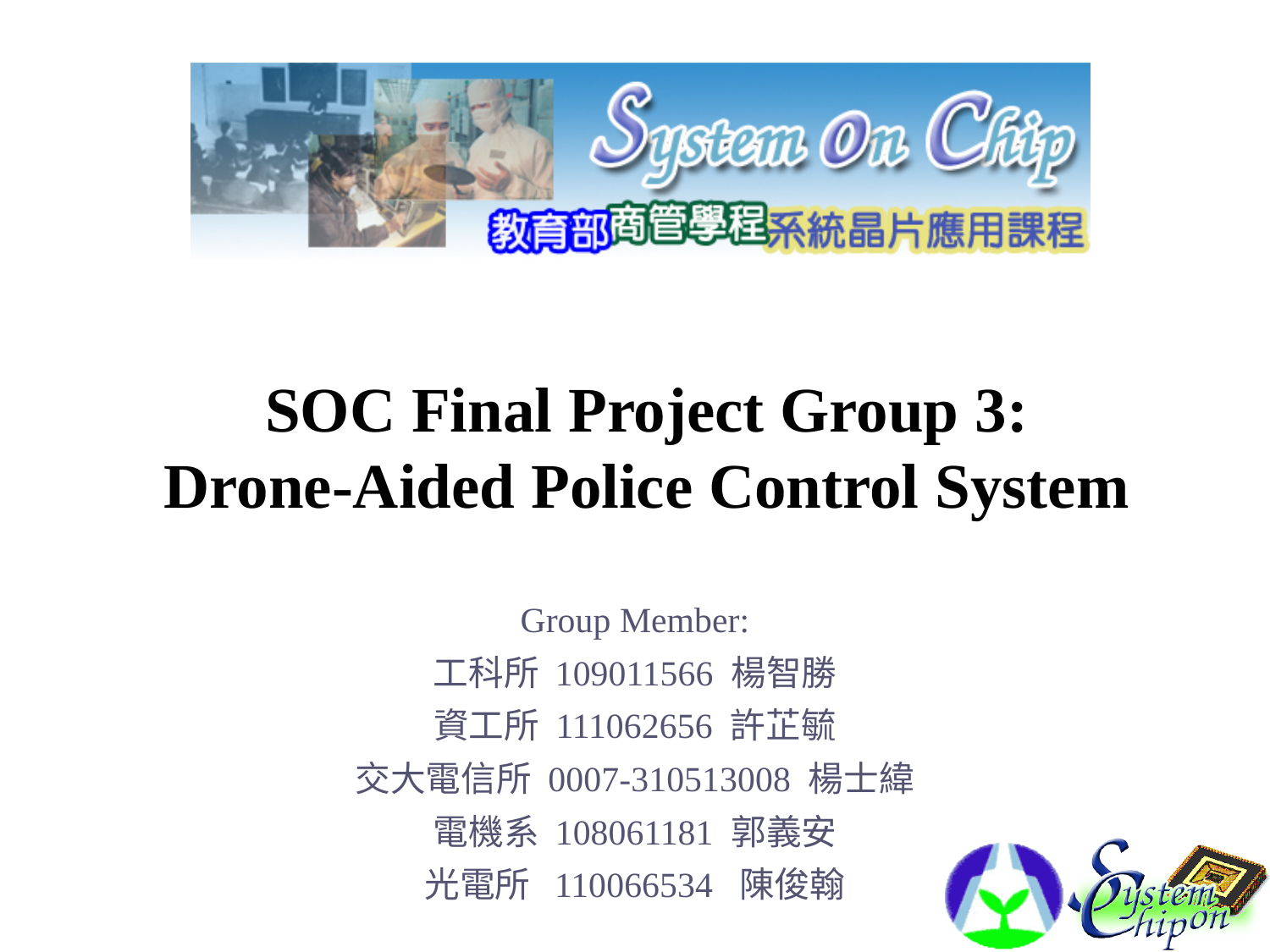

# SOC Final Project Group 3: Drone-Aided Police Control System
Group Member:
工科所 109011566 楊智勝
資工所 111062656 許芷毓
交大電信所 0007-310513008 楊士緯
電機系 108061181 郭義安
光電所  110066534  陳俊翰